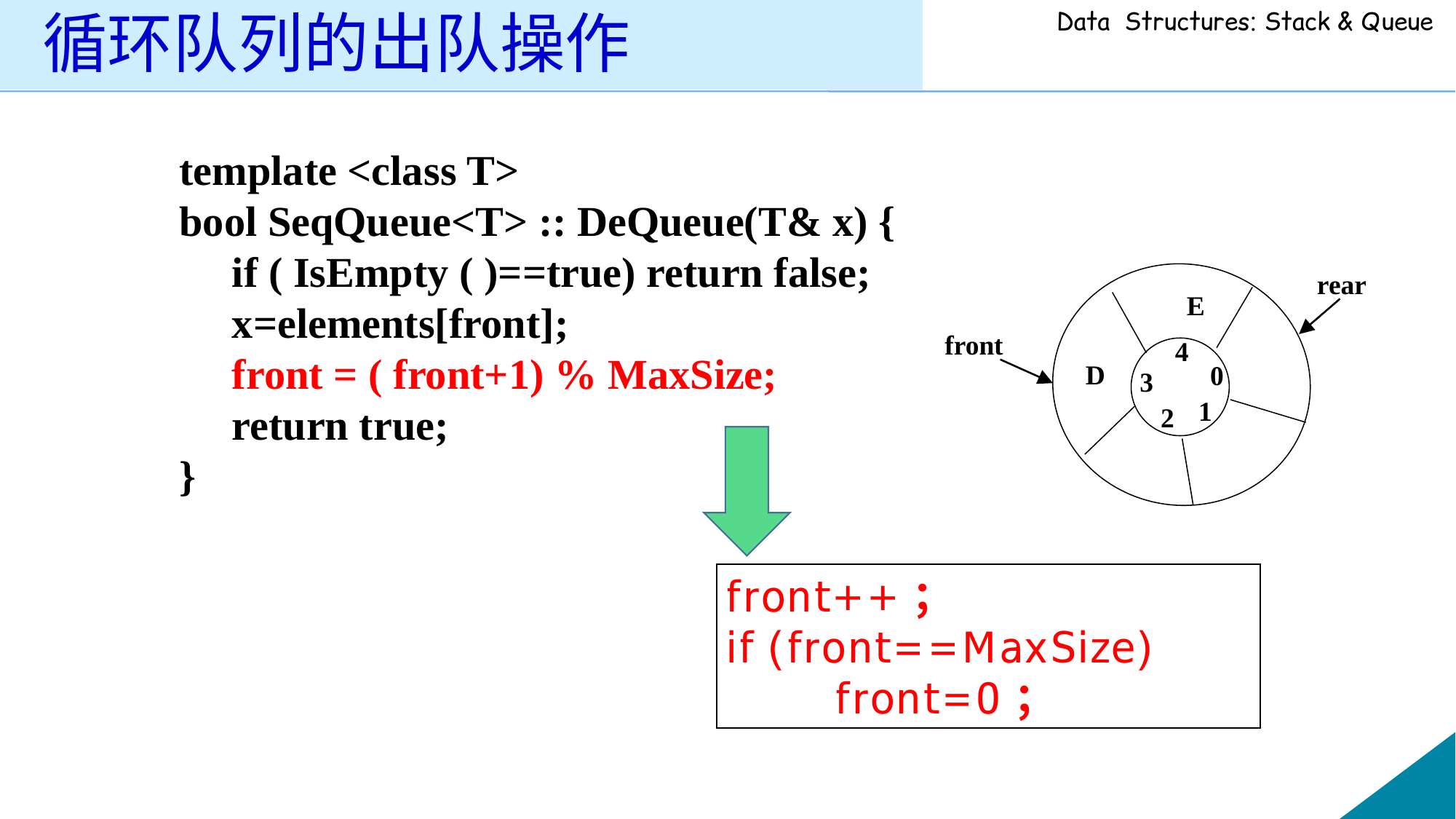

# 循环队列的出队操作
template <class T>
bool SeqQueue<T> :: DeQueue(T& x) {
     if ( IsEmpty ( )==true) return false;
     x=elements[front];
     front = ( front+1) % MaxSize;
     return true;
}

rear

E

front

D
0

4
3
1
2

front++；
if (front==MaxSize) 	front=0；